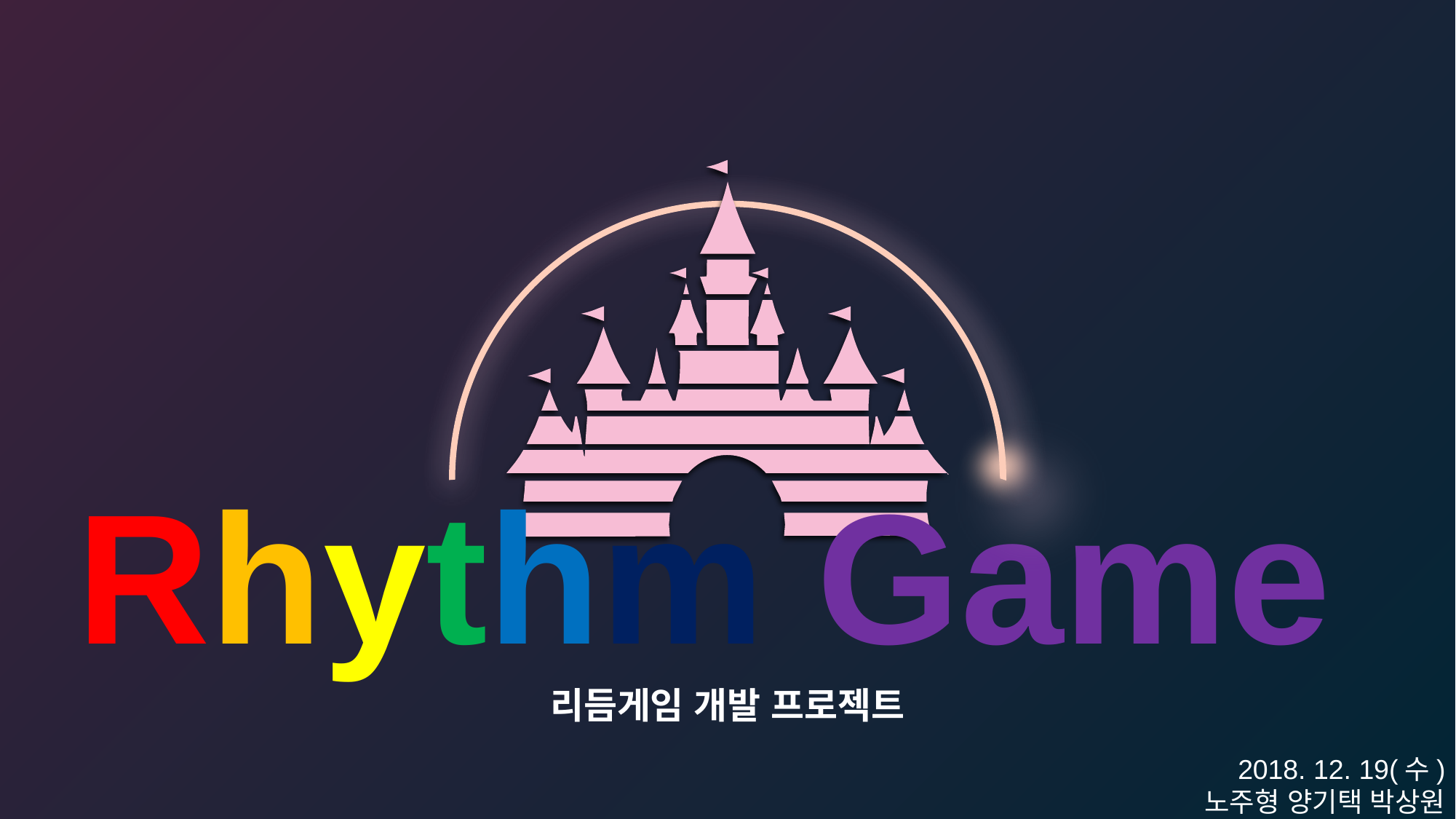

Rhythm Game
리듬게임 개발 프로젝트
2018. 12. 19(수)
노주형 양기택 박상원